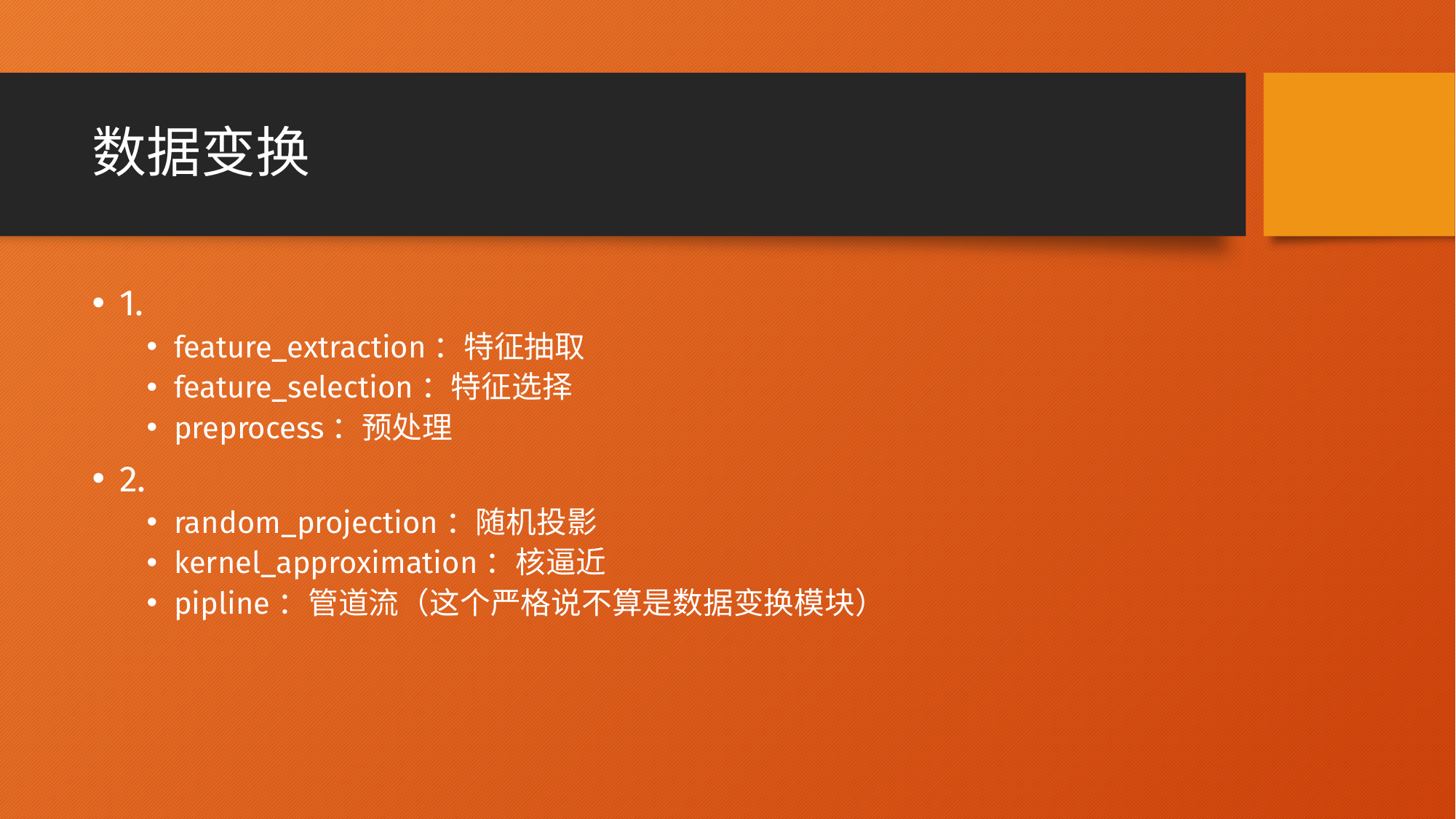

# 数据变换
1.
feature_extraction：特征抽取
feature_selection：特征选择
preprocess：预处理
2.
random_projection：随机投影
kernel_approximation：核逼近
pipline：管道流（这个严格说不算是数据变换模块）